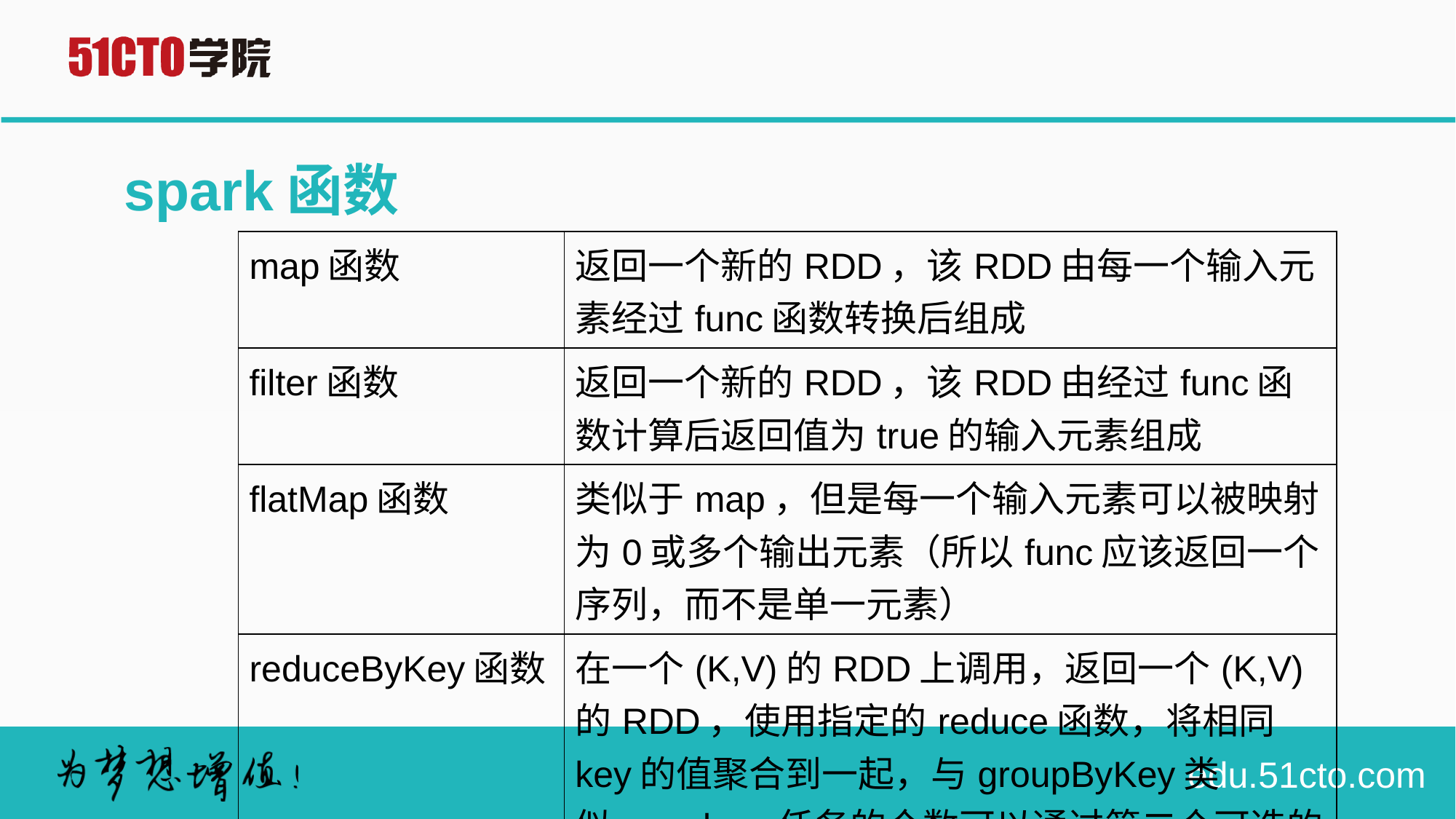

# spark函数
| map函数 | 返回一个新的RDD，该RDD由每一个输入元素经过func函数转换后组成 |
| --- | --- |
| filter函数 | 返回一个新的RDD，该RDD由经过func函数计算后返回值为true的输入元素组成 |
| flatMap函数 | 类似于map，但是每一个输入元素可以被映射为0或多个输出元素（所以func应该返回一个序列，而不是单一元素） |
| reduceByKey函数 | 在一个(K,V)的RDD上调用，返回一个(K,V)的RDD，使用指定的reduce函数，将相同key的值聚合到一起，与groupByKey类似，reduce任务的个数可以通过第二个可选的参数来设置 |